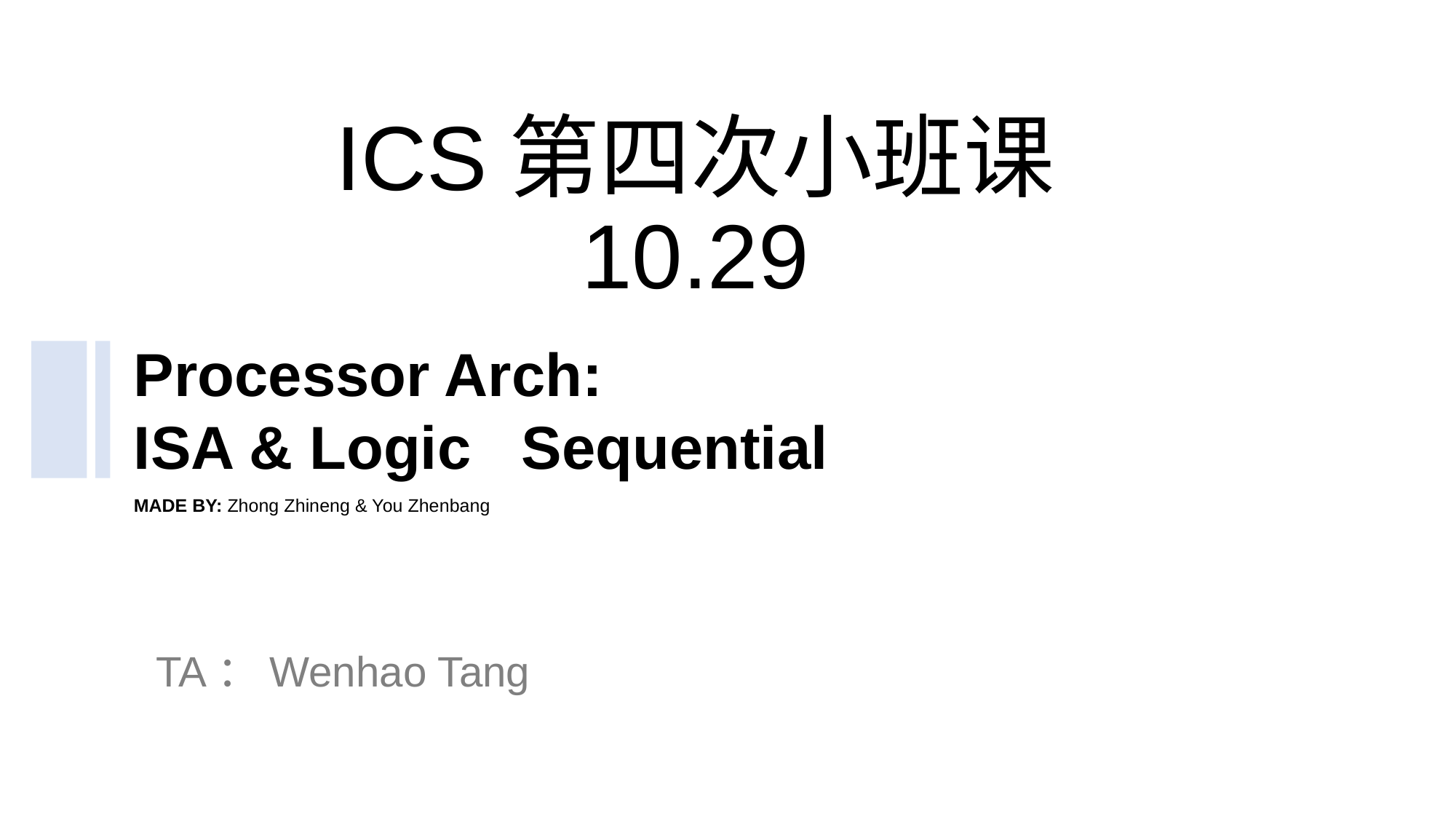

# ICS第四次小班课 10.29
Processor Arch:
ISA & Logic   Sequential

MADE BY: Zhong Zhineng & You Zhenbang

 TA：Wenhao Tang